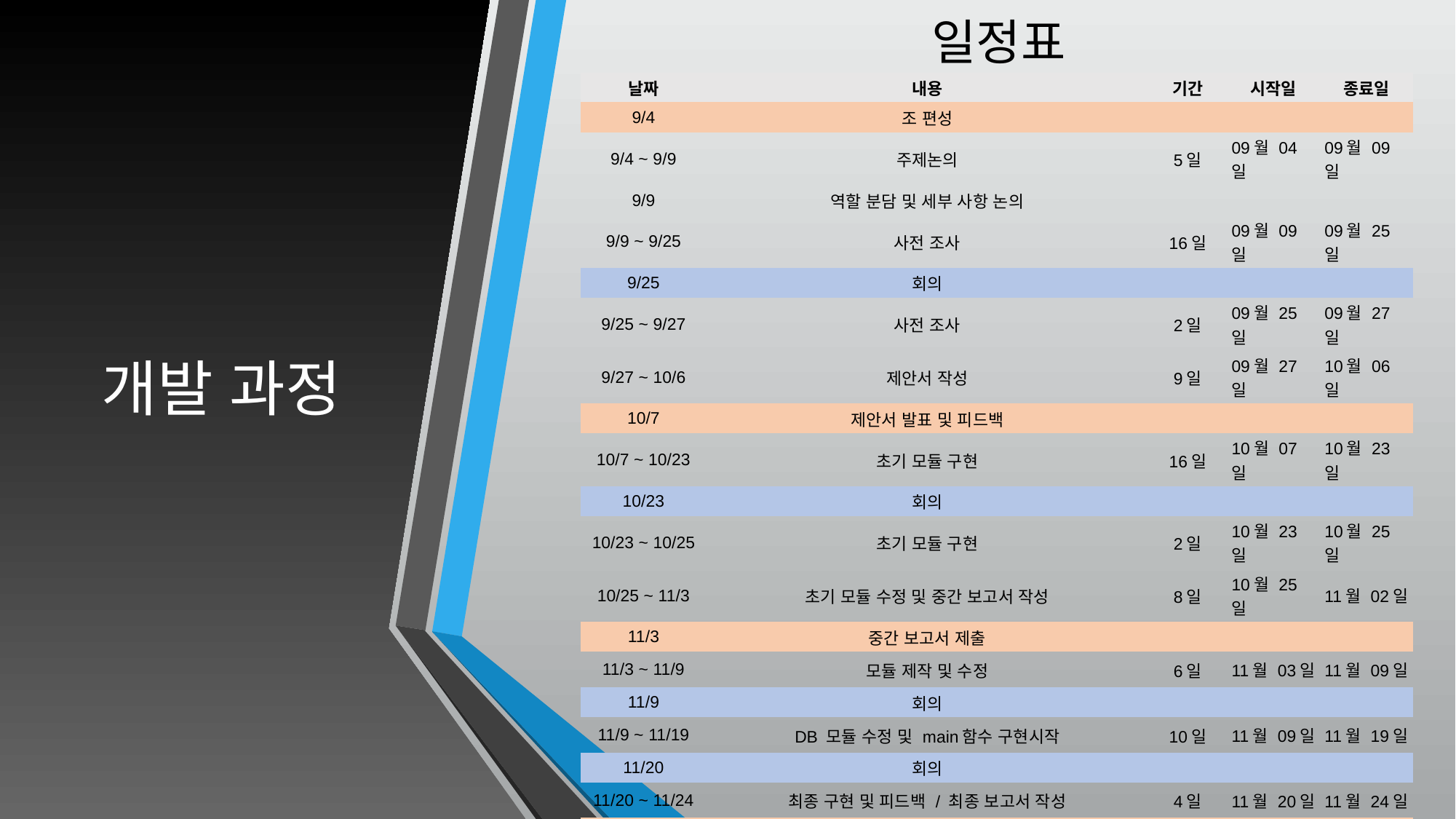

일정표

| 날짜 | 내용 | 기간 | 시작일 | 종료일 |
| --- | --- | --- | --- | --- |
| 9/4 | 조 편성 |  |  |  |
| 9/4 ~ 9/9 | 주제논의 | 5일 | 09월 04일 | 09월 09일 |
| 9/9 | 역할 분담 및 세부 사항 논의 |  |  |  |
| 9/9 ~ 9/25 | 사전 조사 | 16일 | 09월 09일 | 09월 25일 |
| 9/25 | 회의 |  |  |  |
| 9/25 ~ 9/27 | 사전 조사 | 2일 | 09월 25일 | 09월 27일 |
| 9/27 ~ 10/6 | 제안서 작성 | 9일 | 09월 27일 | 10월 06일 |
| 10/7 | 제안서 발표 및 피드백 |  |  |  |
| 10/7 ~ 10/23 | 초기 모듈 구현 | 16일 | 10월 07일 | 10월 23일 |
| 10/23 | 회의 |  |  |  |
| 10/23 ~ 10/25 | 초기 모듈 구현 | 2일 | 10월 23일 | 10월 25일 |
| 10/25 ~ 11/3 | 초기 모듈 수정 및 중간 보고서 작성 | 8일 | 10월 25일 | 11월 02일 |
| 11/3 | 중간 보고서 제출 |  |  |  |
| 11/3 ~ 11/9 | 모듈 제작 및 수정 | 6일 | 11월 03일 | 11월 09일 |
| 11/9 | 회의 |  |  |  |
| 11/9 ~ 11/19 | DB 모듈 수정 및 main함수 구현시작 | 10일 | 11월 09일 | 11월 19일 |
| 11/20 | 회의 |  |  |  |
| 11/20 ~ 11/24 | 최종 구현 및 피드백 / 최종 보고서 작성 | 4일 | 11월 20일 | 11월 24일 |
| 11/24 | 최종 보고서 제출 |  |  |  |
# 개발 과정